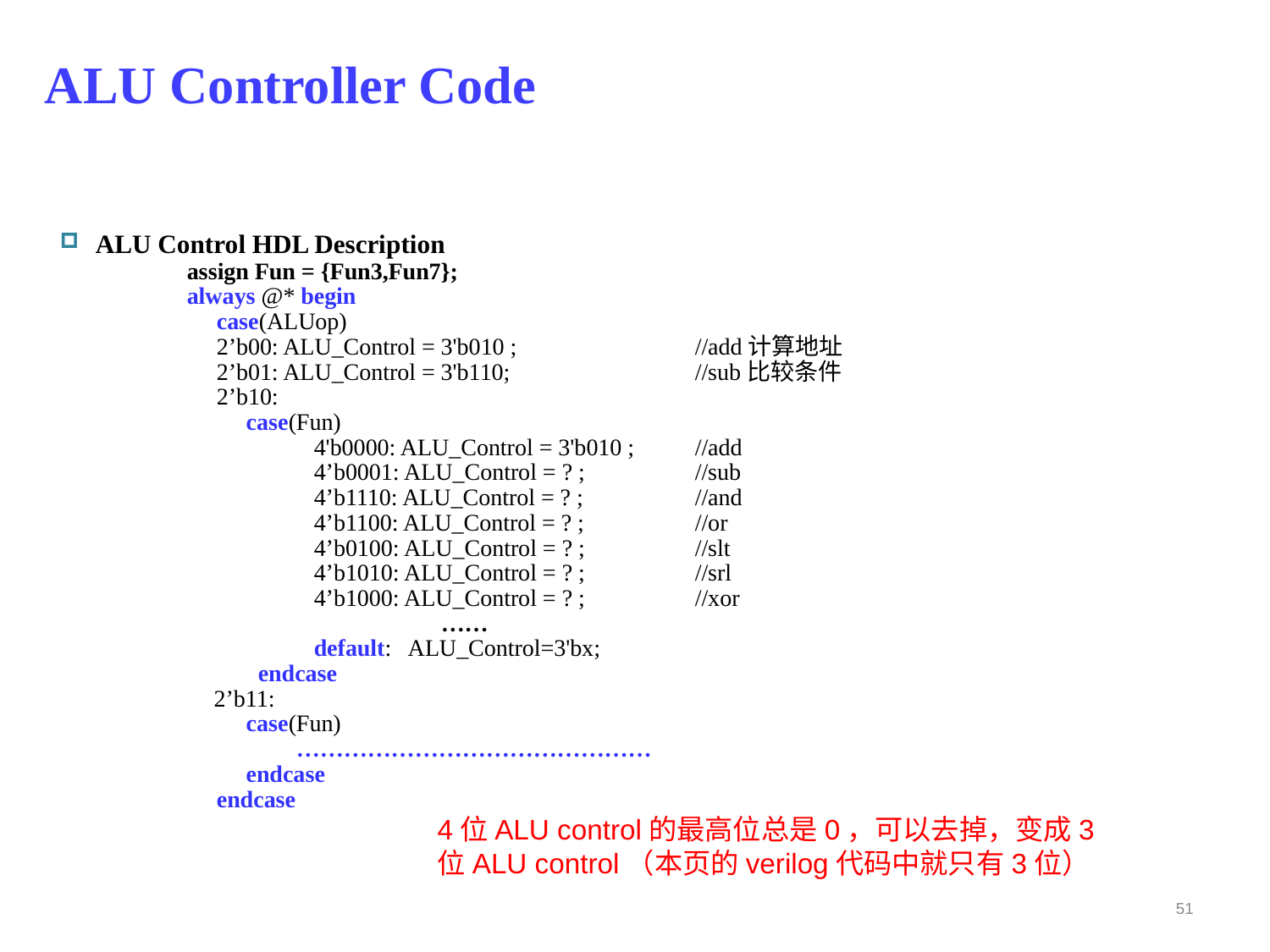

# ALU Controller Code
ALU Control HDL Description
	assign Fun = {Fun3,Fun7};
	always @* begin
	     case(ALUop)
	     2’b00: ALU_Control = 3'b010 ;		//add计算地址
	     2’b01: ALU_Control = 3'b110;		//sub比较条件
	     2’b10:
	          case(Fun)
		4'b0000: ALU_Control = 3'b010 ;	//add
		4’b0001: ALU_Control = ? ;	//sub
		4’b1110: ALU_Control = ? ;	//and
		4’b1100: ALU_Control = ? ;	//or
		4’b0100: ALU_Control = ? ;	//slt
		4’b1010: ALU_Control = ? ;	//srl
		4’b1000: ALU_Control = ? ;	//xor
			……
		default:   ALU_Control=3'bx;
	            endcase
                          2’b11:
	          case(Fun)
                                        ………………………………………
	          endcase
	     endcase
4位ALU control的最高位总是0，可以去掉，变成3位ALU control（本页的verilog代码中就只有3位）
51